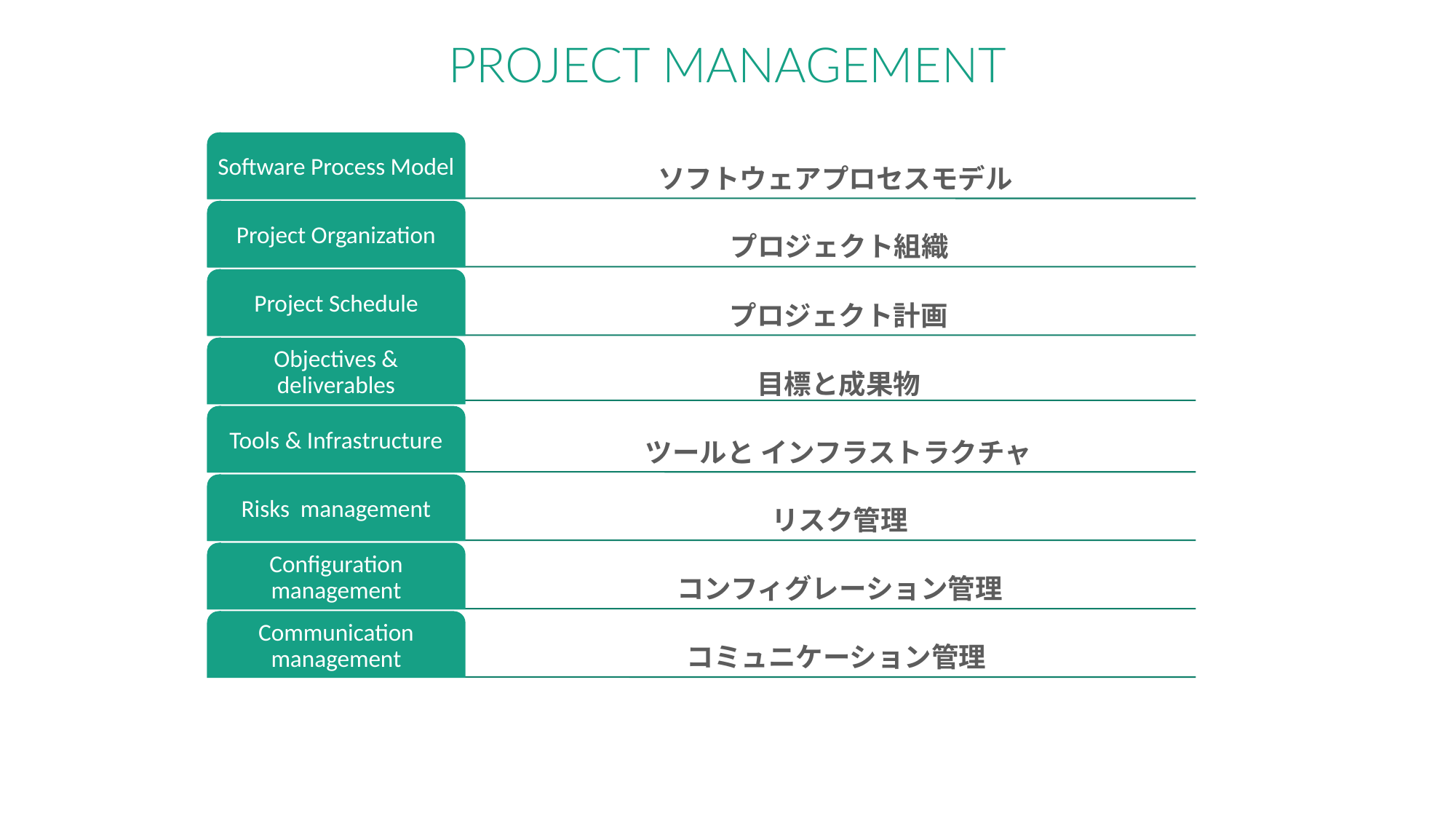

PROJECT MANAGEMENT
  ソフトウェアプロセスモデル
Software Process Model
  プロジェクト組織
Project Organization
  プロジェクト計画
Project Schedule
  目標と成果物
Objectives & deliverables
  ツールと インフラストラクチャ
Tools & Infrastructure
  リスク管理
Risks  management
  コンフィグレーション管理
Configuration management
  コミュニケーション管理
Communication management